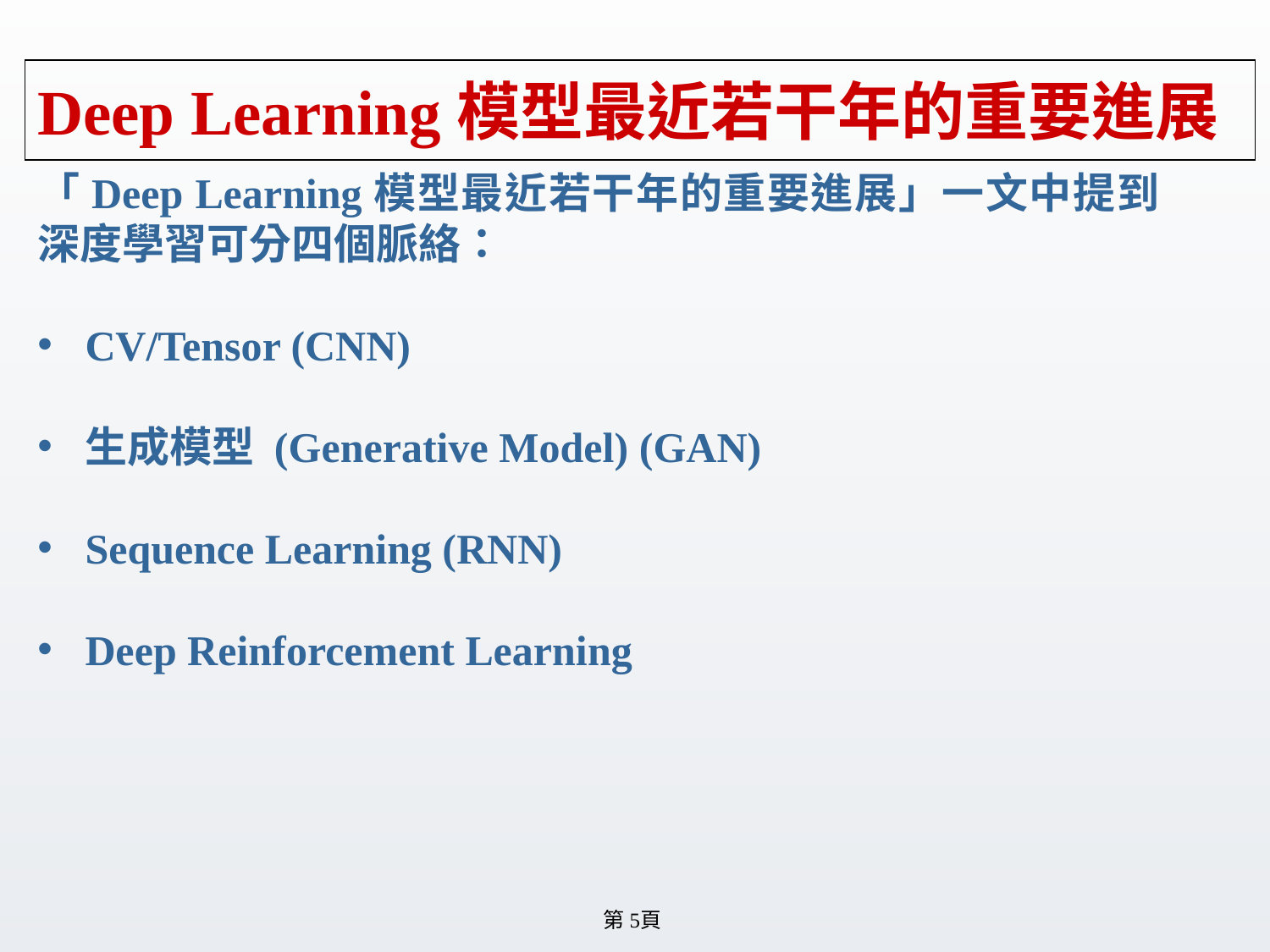

# Deep Learning模型最近若干年的重要進展
「Deep Learning模型最近若干年的重要進展」一文中提到深度學習可分四個脈絡：

CV/Tensor (CNN)

生成模型 (Generative Model) (GAN)

Sequence Learning (RNN)

Deep Reinforcement Learning